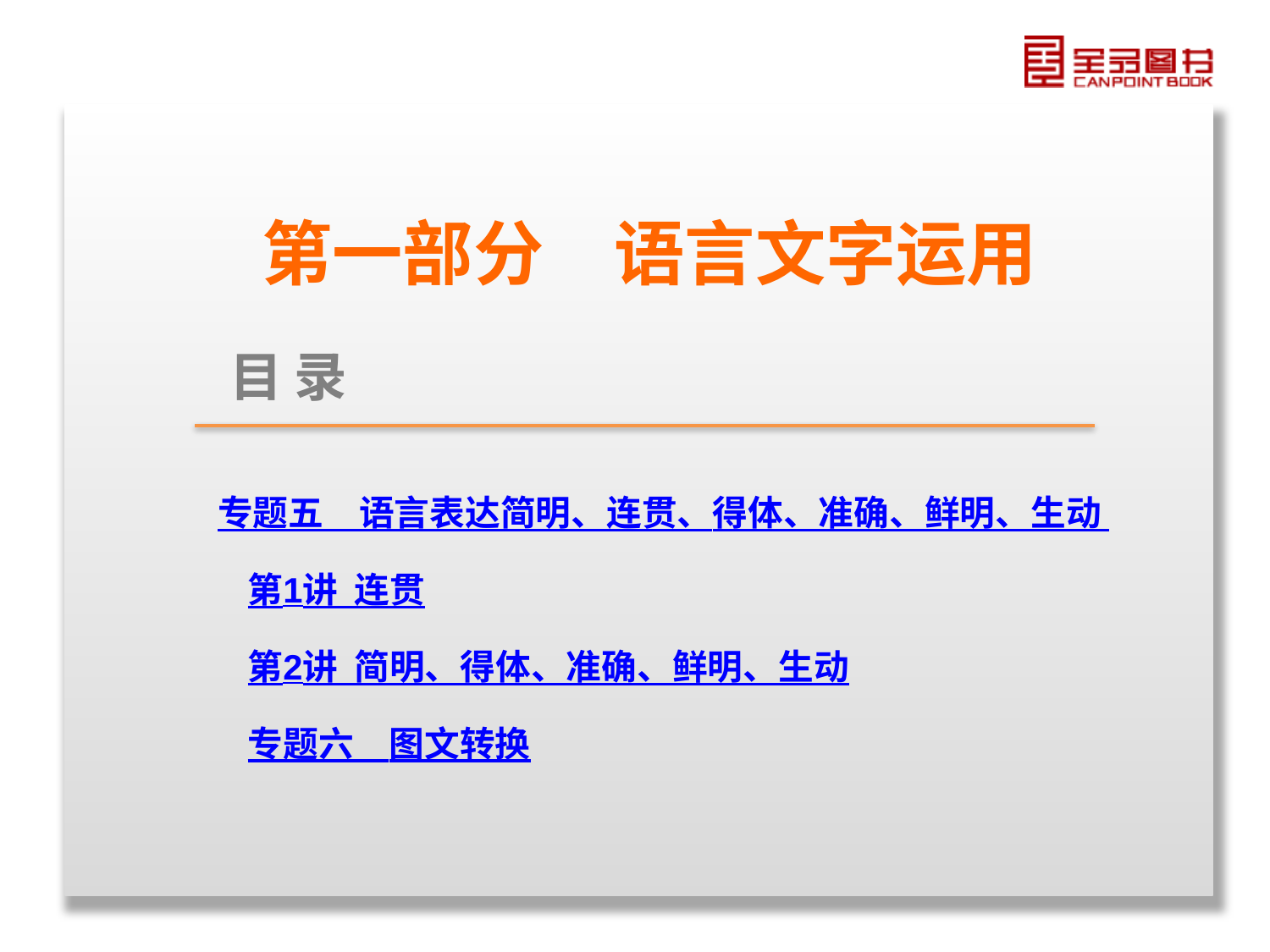

第一部分　语言文字运用
目 录

专题五　语言表达简明、连贯、得体、准确、鲜明、生动
第1讲  连贯
第2讲  简明、得体、准确、鲜明、生动
专题六　图文转换